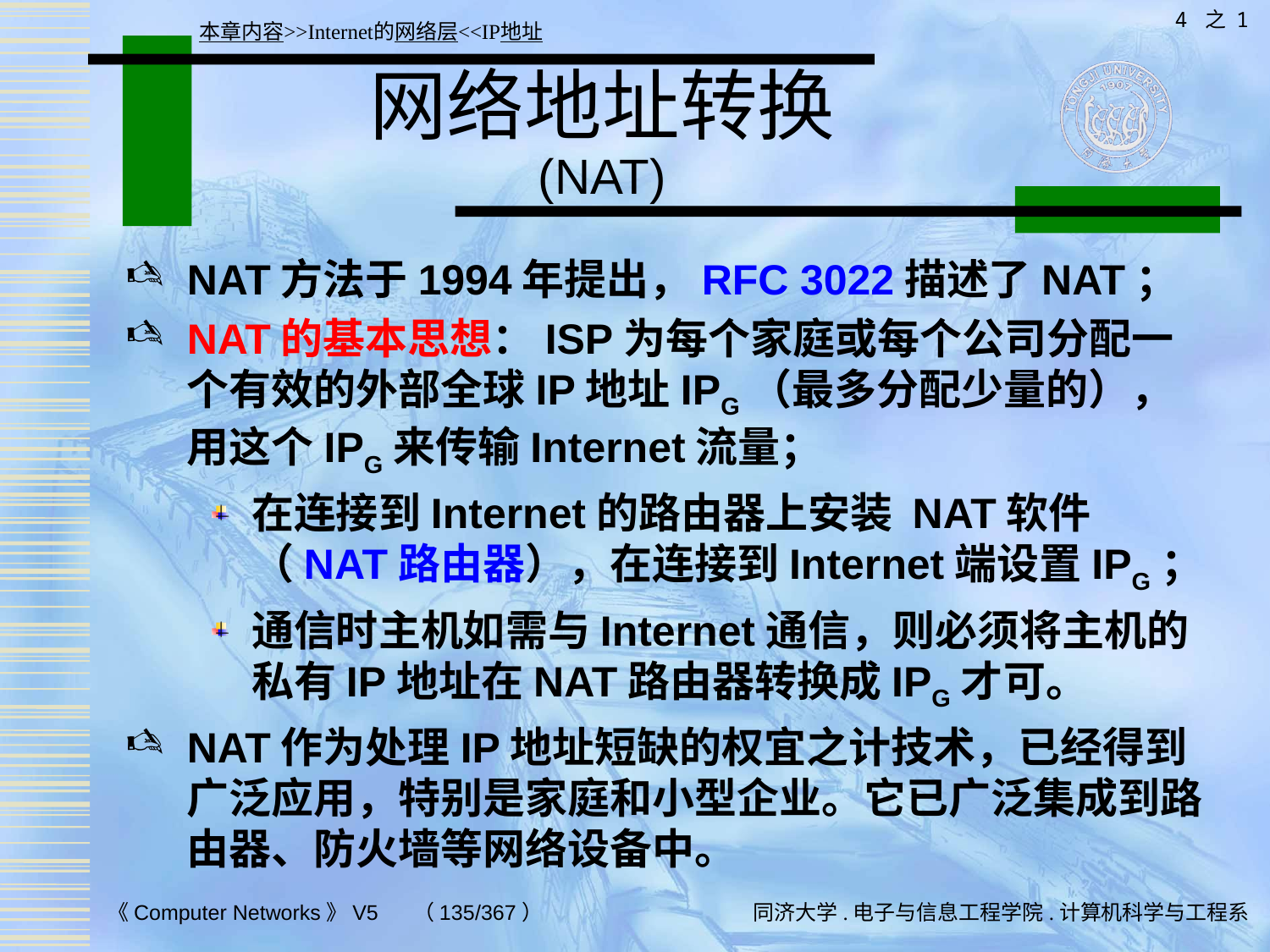

4 之 1
本章内容>>Internet的网络层<<IP地址
# 网络地址转换 (NAT)
NAT方法于1994年提出，RFC 3022描述了NAT；
NAT的基本思想：ISP为每个家庭或每个公司分配一个有效的外部全球IP地址IPG（最多分配少量的），用这个IPG来传输Internet流量；
在连接到Internet的路由器上安装 NAT软件（NAT路由器），在连接到Internet端设置IPG；
通信时主机如需与Internet通信，则必须将主机的私有IP地址在NAT路由器转换成IPG才可。
NAT作为处理IP地址短缺的权宜之计技术，已经得到广泛应用，特别是家庭和小型企业。它已广泛集成到路由器、防火墙等网络设备中。